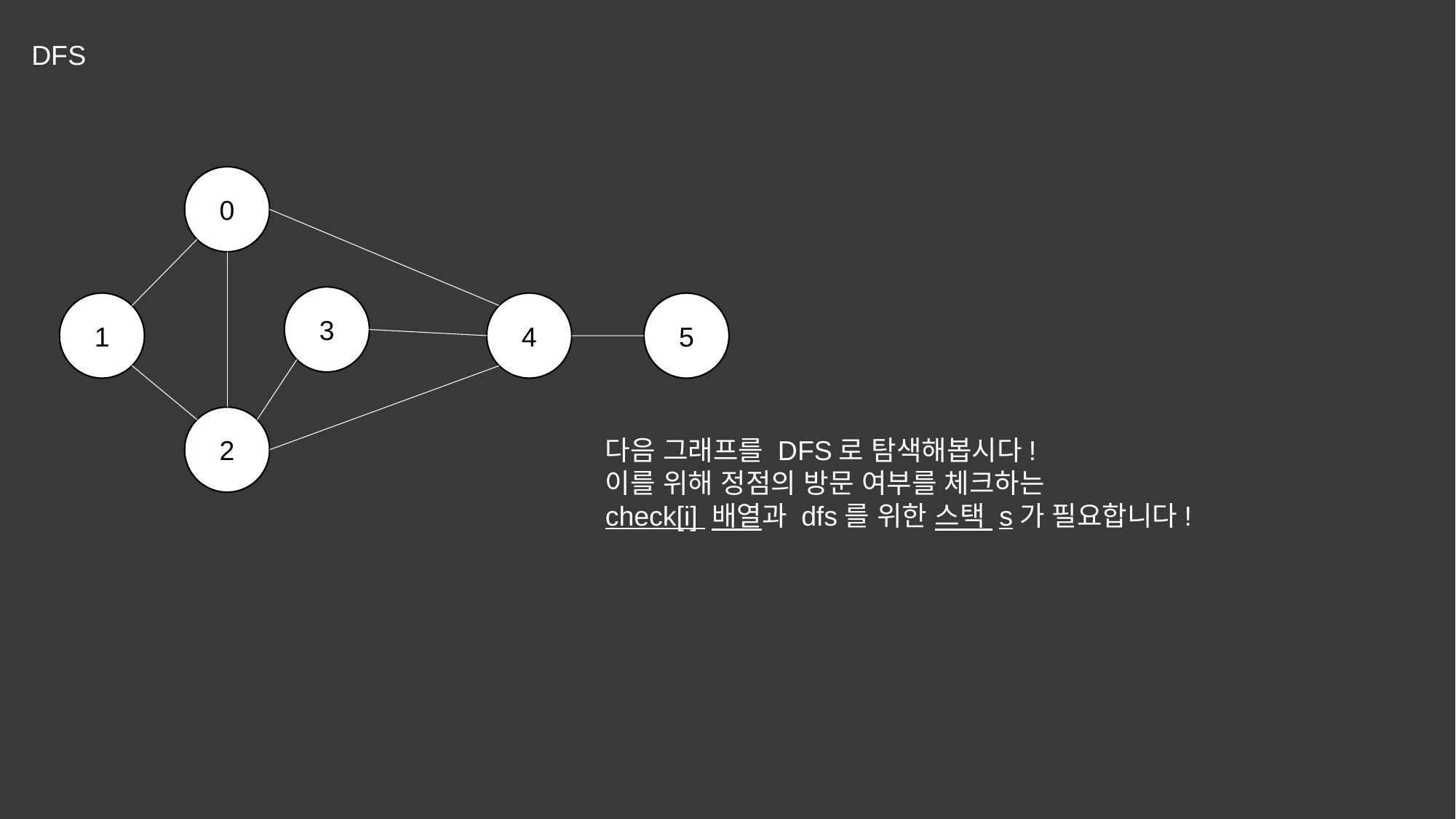

DFS
0
3
1
4
5
2
다음 그래프를 DFS로 탐색해봅시다!
이를 위해 정점의 방문 여부를 체크하는
check[i] 배열과 dfs를 위한 스택 s가 필요합니다!